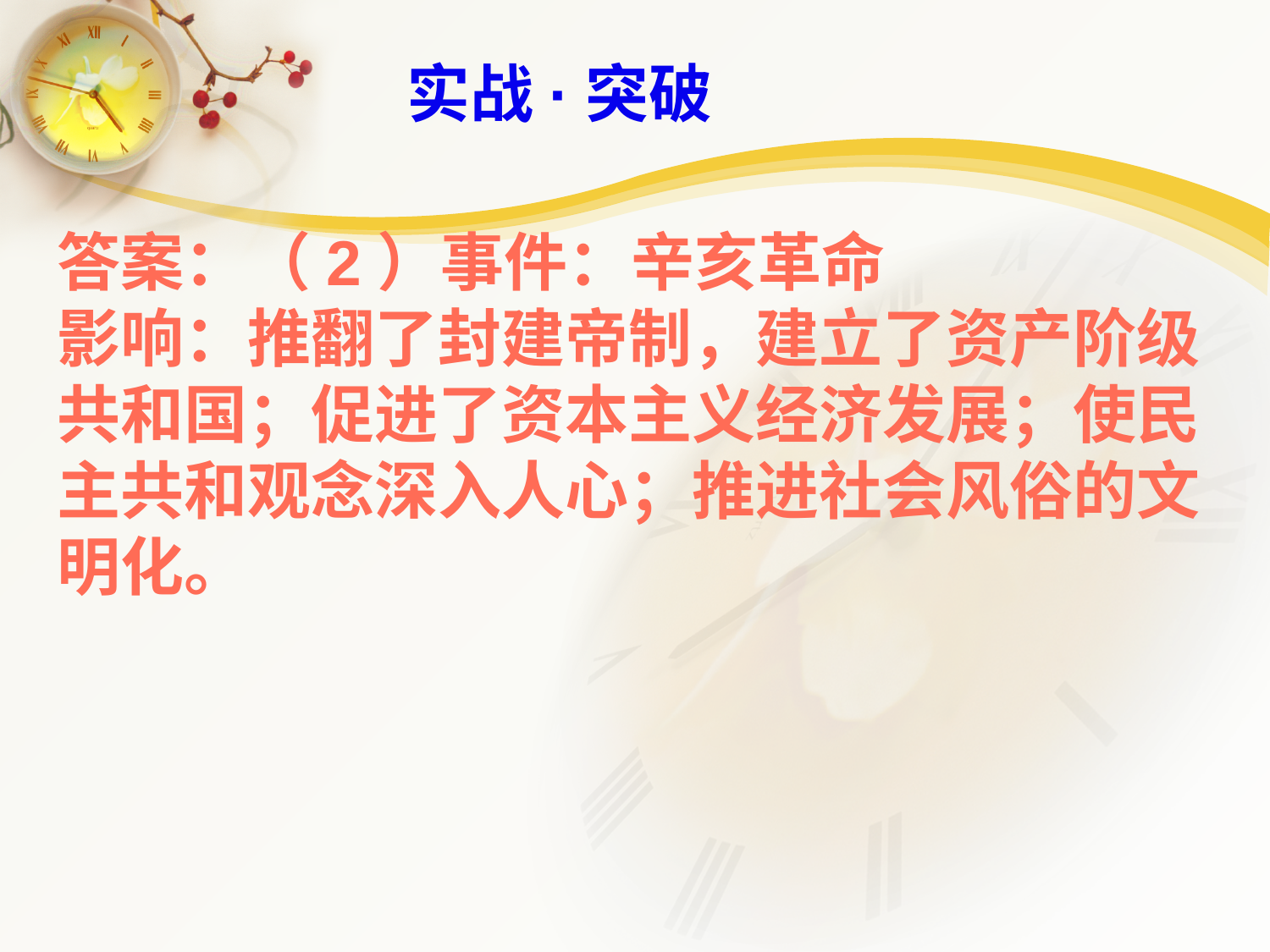

实战·突破
答案：（2）事件：辛亥革命
影响：推翻了封建帝制，建立了资产阶级共和国；促进了资本主义经济发展；使民主共和观念深入人心；推进社会风俗的文明化。